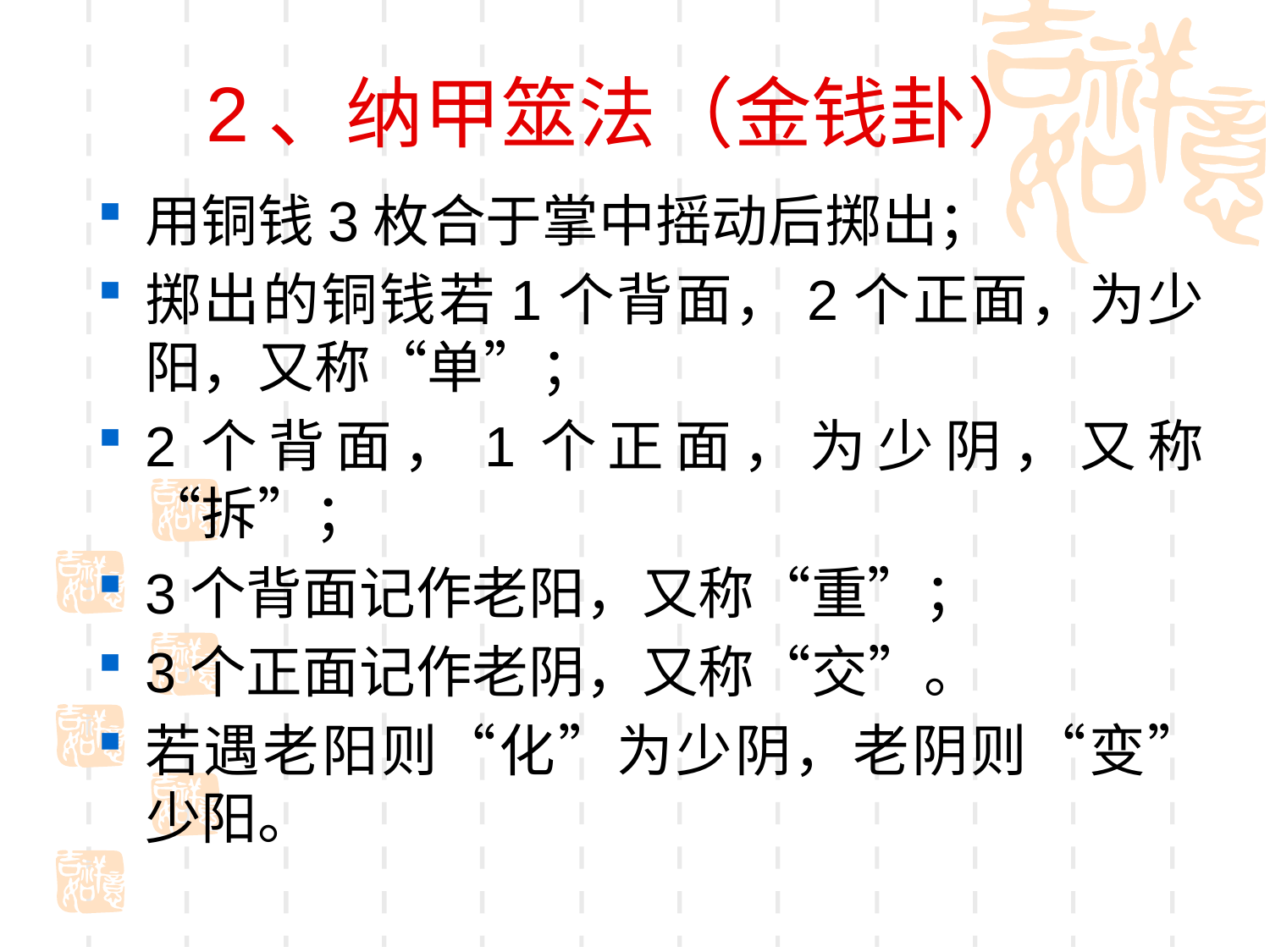

# 2、纳甲筮法（金钱卦）
用铜钱3枚合于掌中摇动后掷出；
掷出的铜钱若1个背面，2个正面，为少阳，又称“单”；
2个背面，1个正面，为少阴，又称“拆”；
3个背面记作老阳，又称“重”；
3个正面记作老阴，又称“交”。
若遇老阳则“化”为少阴，老阴则“变”少阳。